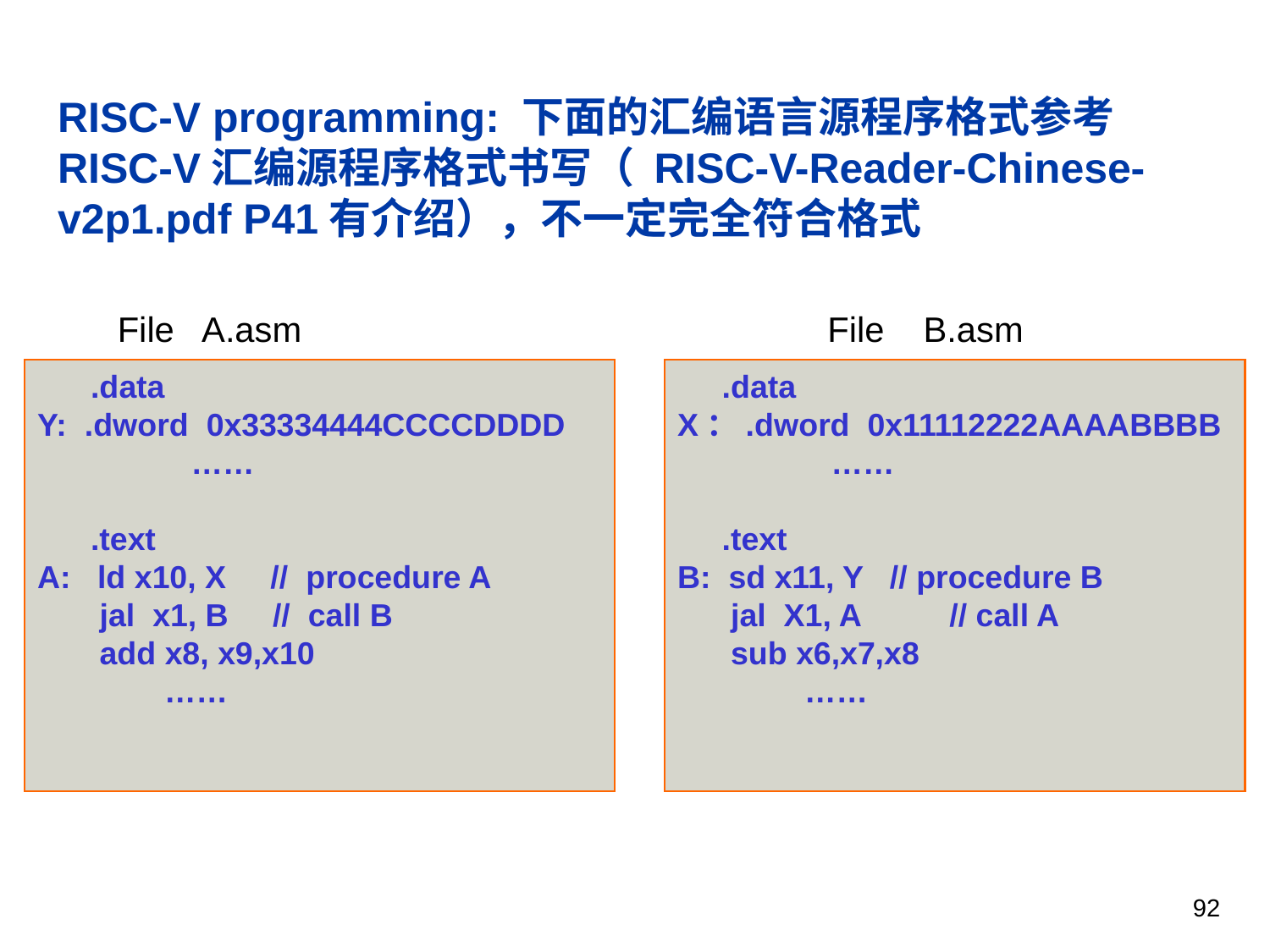

RISC-V programming: 下面的汇编语言源程序格式参考RISC-V汇编源程序格式书写（ RISC-V-Reader-Chinese-v2p1.pdf P41有介绍），不一定完全符合格式
File   A.asm                                                      File    B.asm
      .data
Y:  .dword  0x33334444CCCCDDDD
	   ……

      .text
A:   ld x10, X     //  procedure A
       jal  x1, B     //  call B
       add x8, x9,x10
	……

     .data
X：.dword  0x11112222AAAABBBB
	   ……

     .text
B:  sd x11, Y   // procedure B
      jal  X1, A          // call A
      sub x6,x7,x8
	……

92